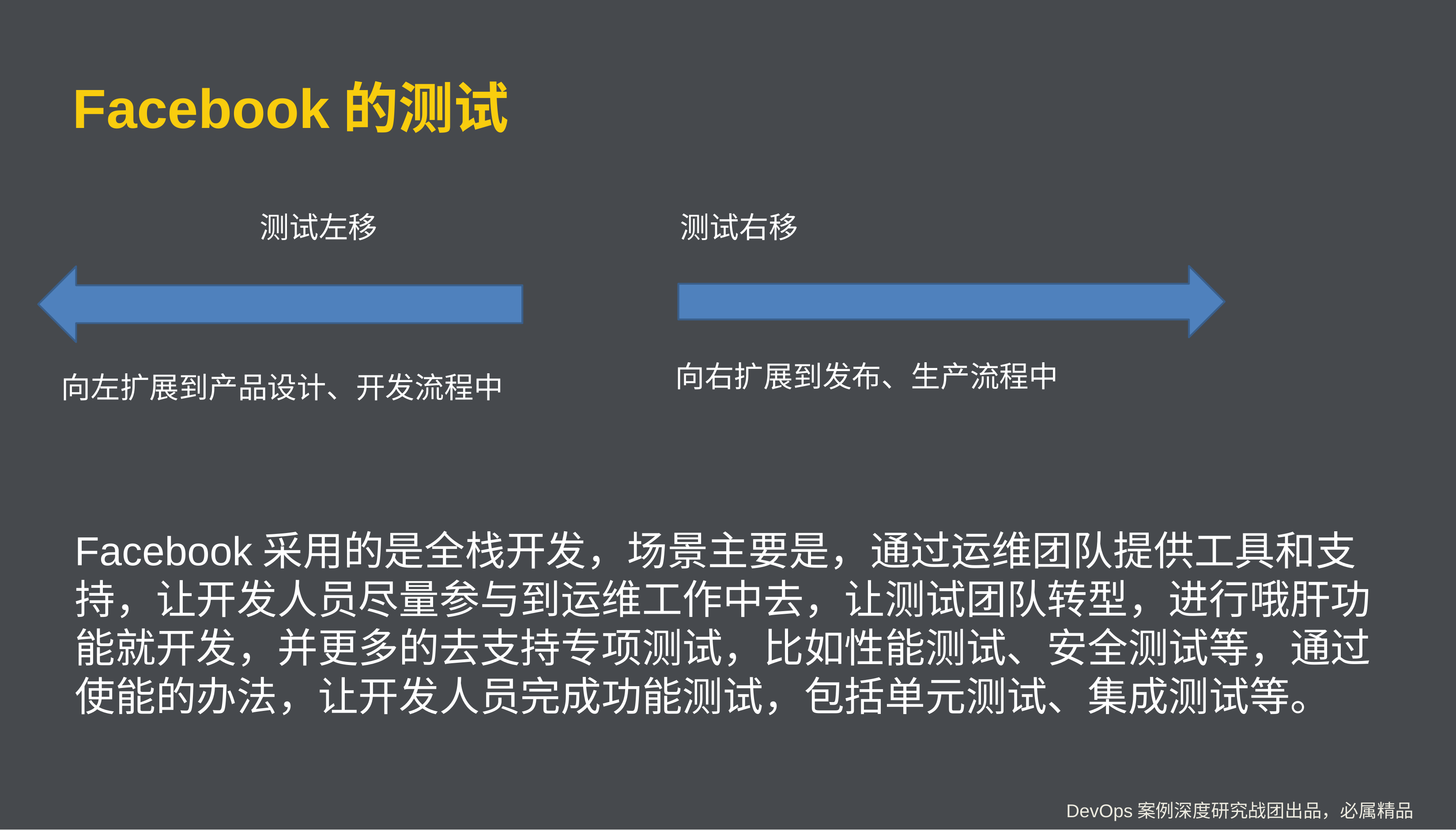

# Facebook的测试
测试右移
测试左移

向右扩展到发布、生产流程中
向左扩展到产品设计、开发流程中
Facebook采用的是全栈开发，场景主要是，通过运维团队提供工具和支持，让开发人员尽量参与到运维工作中去，让测试团队转型，进行哦肝功能就开发，并更多的去支持专项测试，比如性能测试、安全测试等，通过使能的办法，让开发人员完成功能测试，包括单元测试、集成测试等。